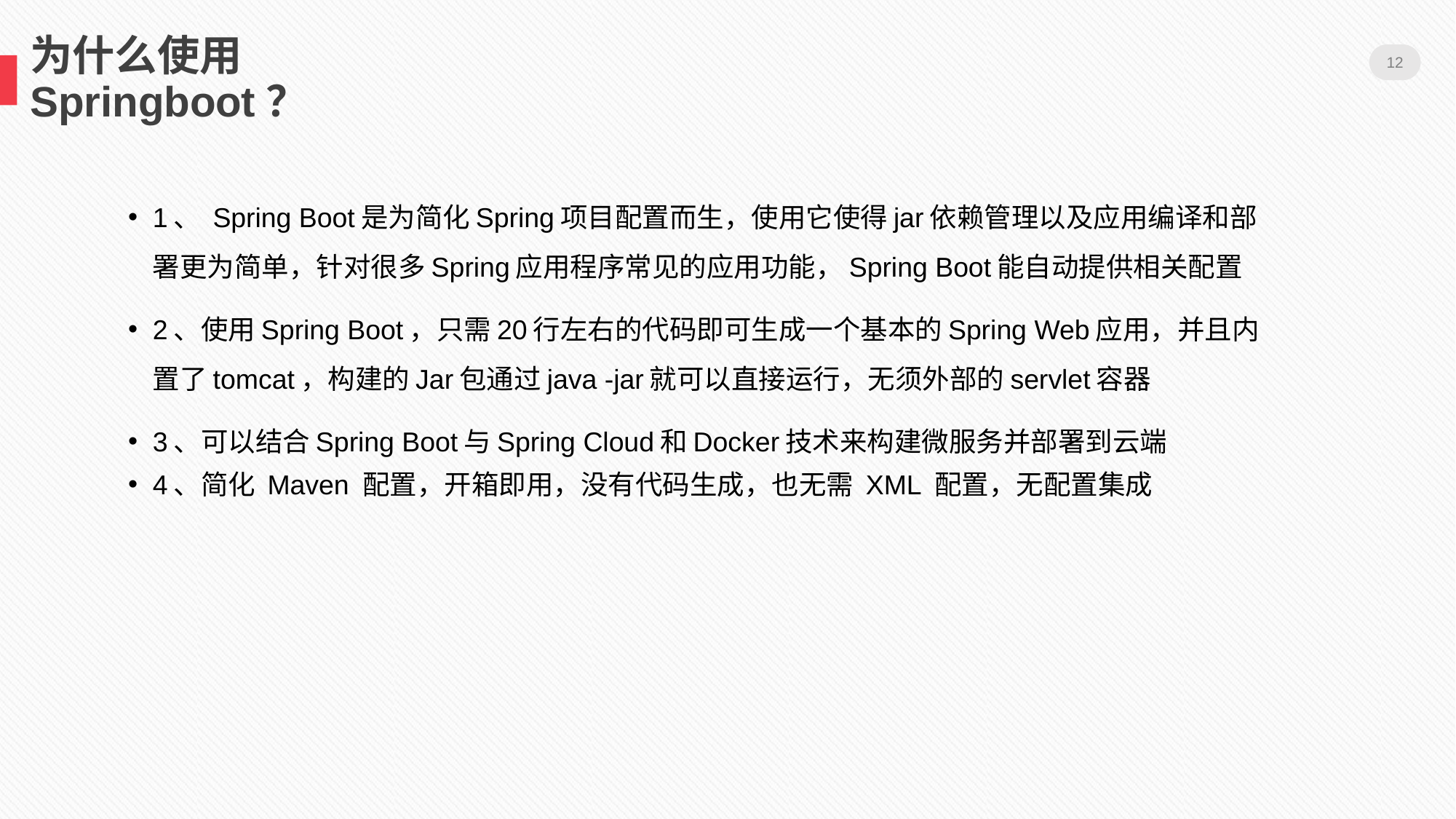

12
为什么使用Springboot？
1、 Spring Boot是为简化Spring项目配置而生，使用它使得jar依赖管理以及应用编译和部署更为简单，针对很多Spring应用程序常见的应用功能，Spring Boot能自动提供相关配置
2、使用Spring Boot，只需20行左右的代码即可生成一个基本的Spring Web应用，并且内置了tomcat，构建的Jar包通过java -jar就可以直接运行，无须外部的servlet容器
3、可以结合Spring Boot与Spring Cloud和Docker技术来构建微服务并部署到云端
4、简化 Maven 配置，开箱即用，没有代码生成，也无需 XML 配置，无配置集成